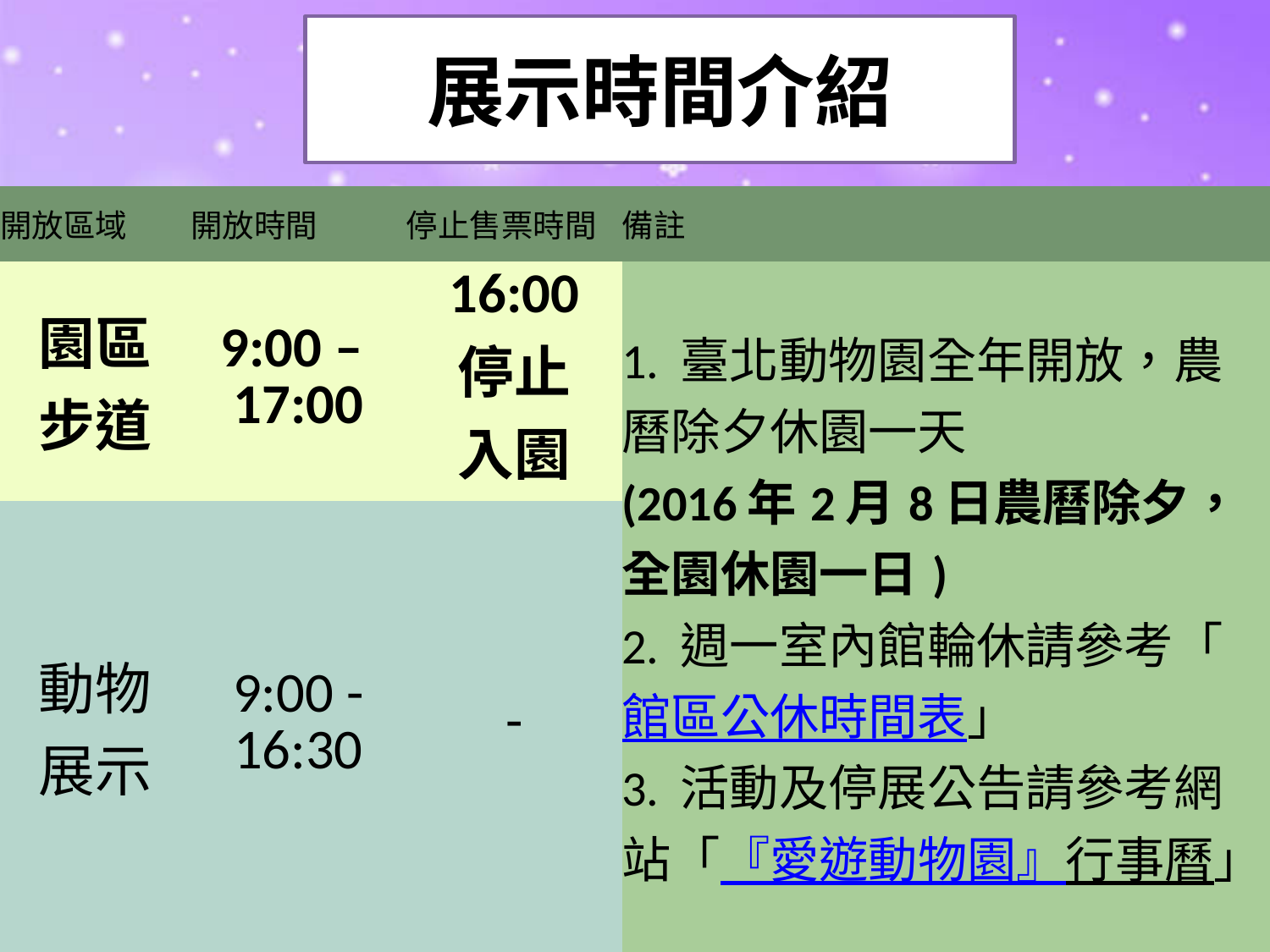

# 展示時間介紹
| 開放區域 | 開放時間 | 停止售票時間 | 備註 |
| --- | --- | --- | --- |
| 園區 步道 | 9:00 – 17:00 | 16:00 停止 入園 | 1. 臺北動物園全年開放，農曆除夕休園一天 (2016年2月8日農曆除夕，全園休園一日) 2. 週一室內館輪休請參考「館區公休時間表」 3. 活動及停展公告請參考網站「『愛遊動物園』行事曆」 |
| 動物 展示 | 9:00 - 16:30 | - |  |